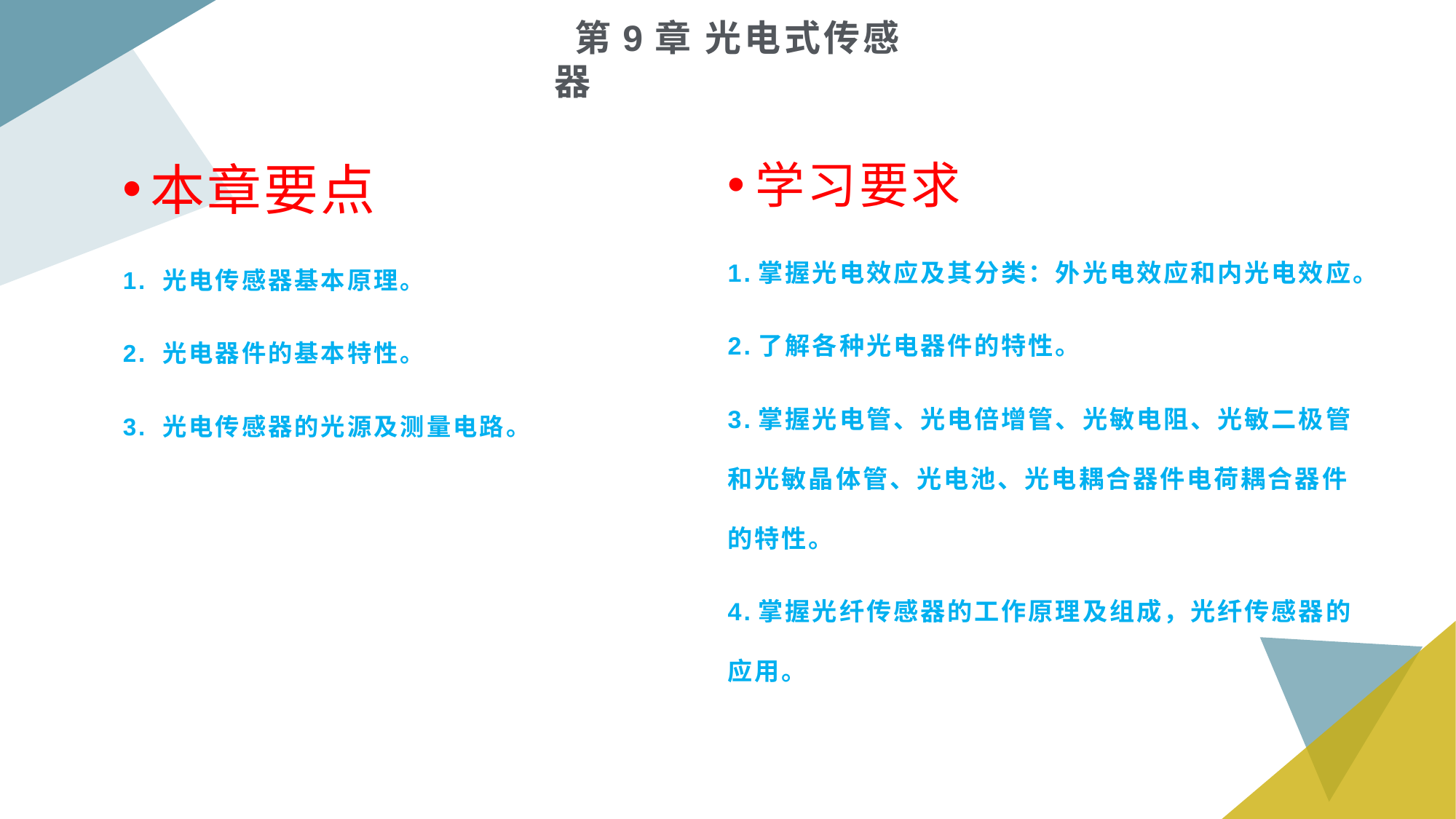

# 第9章 光电式传感器
本章要点
1. 光电传感器基本原理。
2. 光电器件的基本特性。
3. 光电传感器的光源及测量电路。

学习要求
1.掌握光电效应及其分类：外光电效应和内光电效应。
2.了解各种光电器件的特性。
3.掌握光电管、光电倍增管、光敏电阻、光敏二极管和光敏晶体管、光电池、光电耦合器件电荷耦合器件的特性。
4.掌握光纤传感器的工作原理及组成，光纤传感器的应用。